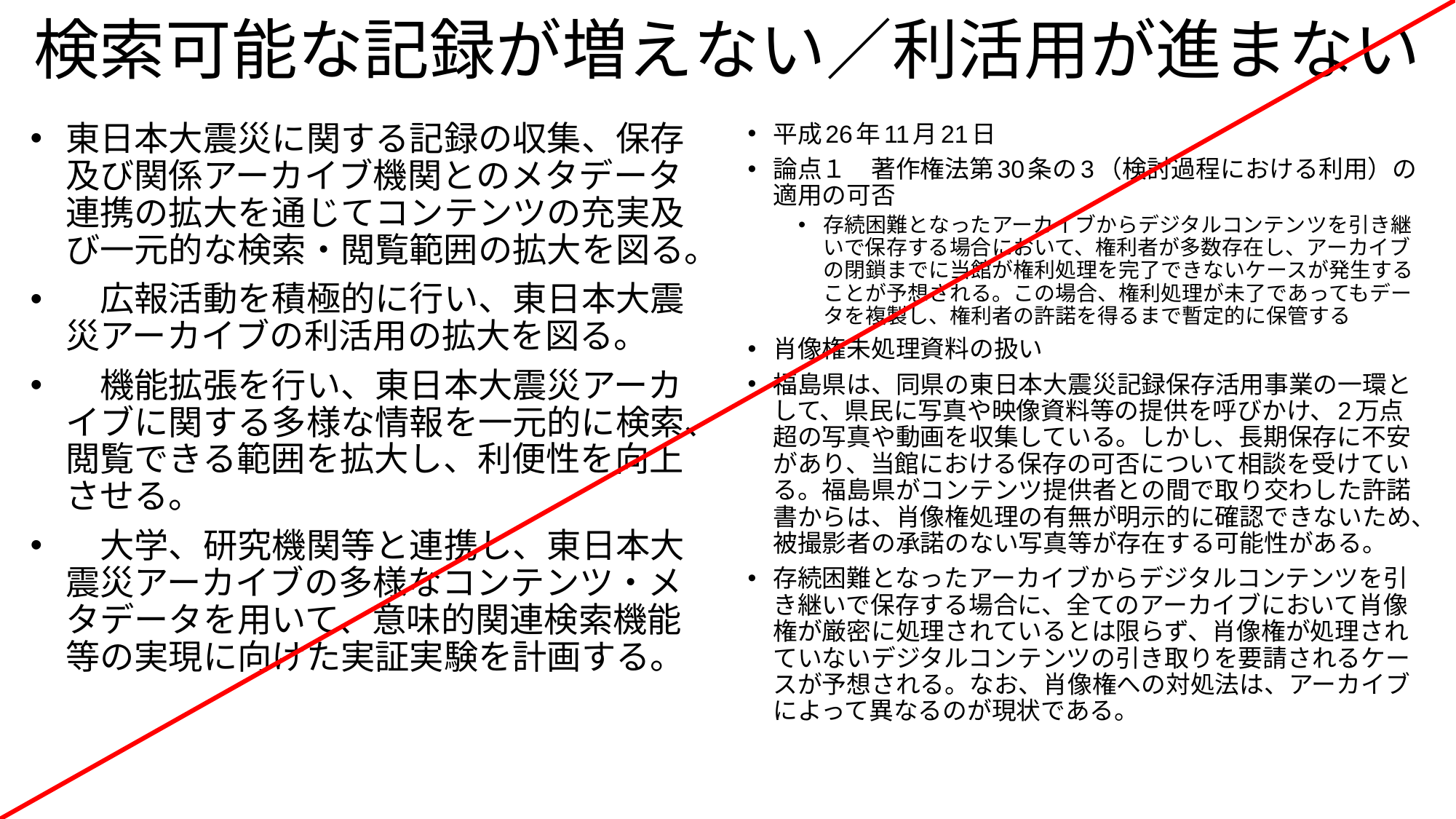

# 検索可能な記録が増えない／利活用が進まない
東日本大震災に関する記録の収集、保存及び関係アーカイブ機関とのメタデータ連携の拡大を通じてコンテンツの充実及び一元的な検索・閲覧範囲の拡大を図る。
　広報活動を積極的に行い、東日本大震災アーカイブの利活用の拡大を図る。
　機能拡張を行い、東日本大震災アーカイブに関する多様な情報を一元的に検索、閲覧できる範囲を拡大し、利便性を向上させる。
　大学、研究機関等と連携し、東日本大震災アーカイブの多様なコンテンツ・メタデータを用いて、意味的関連検索機能等の実現に向けた実証実験を計画する。
平成26年11月21日
論点１　著作権法第30条の3（検討過程における利用）の適用の可否
存続困難となったアーカイブからデジタルコンテンツを引き継いで保存する場合において、権利者が多数存在し、アーカイブの閉鎖までに当館が権利処理を完了できないケースが発生することが予想される。この場合、権利処理が未了であってもデータを複製し、権利者の許諾を得るまで暫定的に保管する
肖像権未処理資料の扱い
福島県は、同県の東日本大震災記録保存活用事業の一環として、県民に写真や映像資料等の提供を呼びかけ、2万点超の写真や動画を収集している。しかし、長期保存に不安があり、当館における保存の可否について相談を受けている。福島県がコンテンツ提供者との間で取り交わした許諾書からは、肖像権処理の有無が明示的に確認できないため、被撮影者の承諾のない写真等が存在する可能性がある。
存続困難となったアーカイブからデジタルコンテンツを引き継いで保存する場合に、全てのアーカイブにおいて肖像権が厳密に処理されているとは限らず、肖像権が処理されていないデジタルコンテンツの引き取りを要請されるケースが予想される。なお、肖像権への対処法は、アーカイブによって異なるのが現状である。